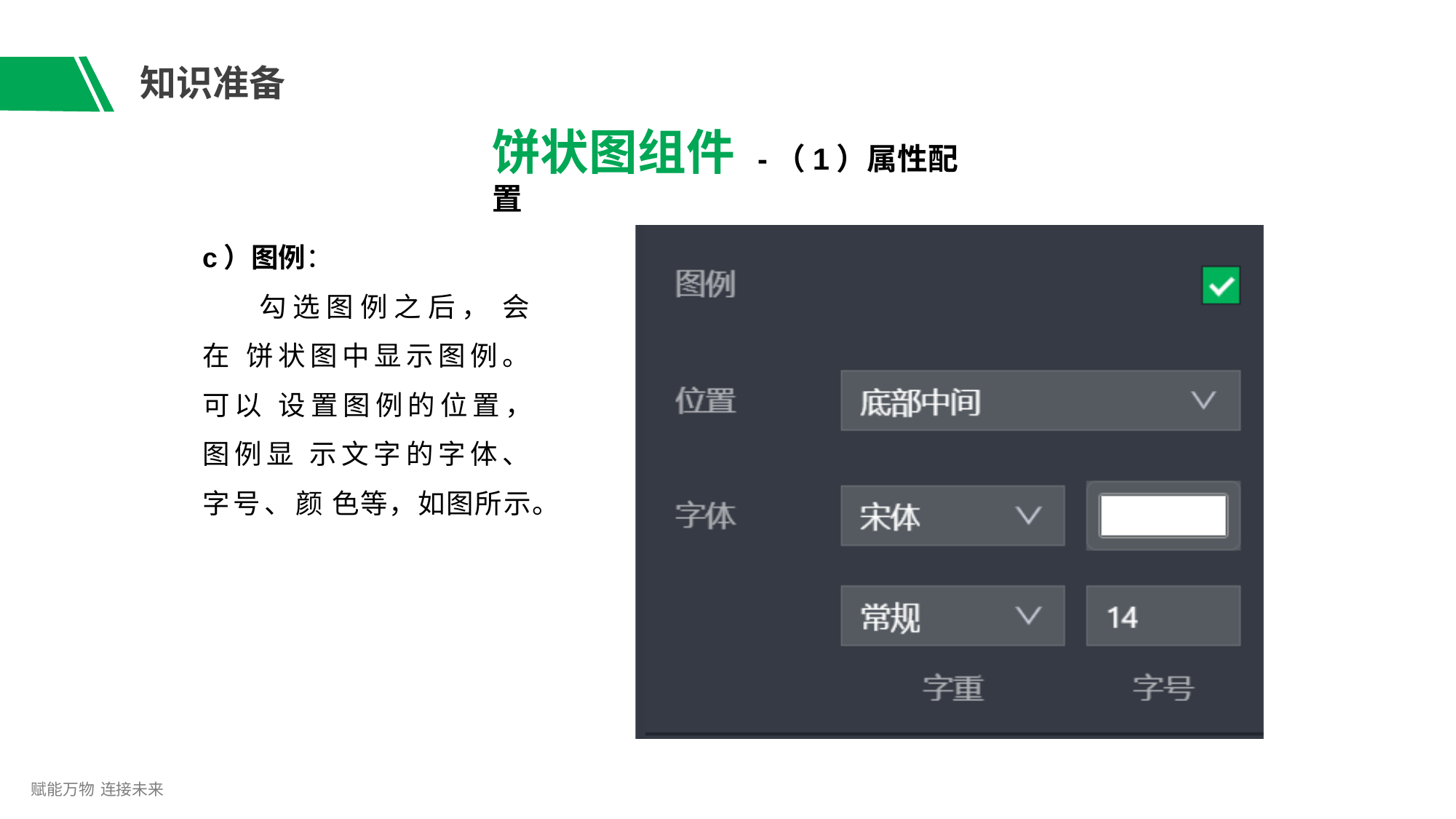

# 知识准备
饼状图组件 -（1）属性配置

c）图例：
勾选图例之后， 会在 饼状图中显示图例。可以 设置图例的位置， 图例显 示文字的字体、字号、颜 色等，如图所示。
赋能万物 连接未来